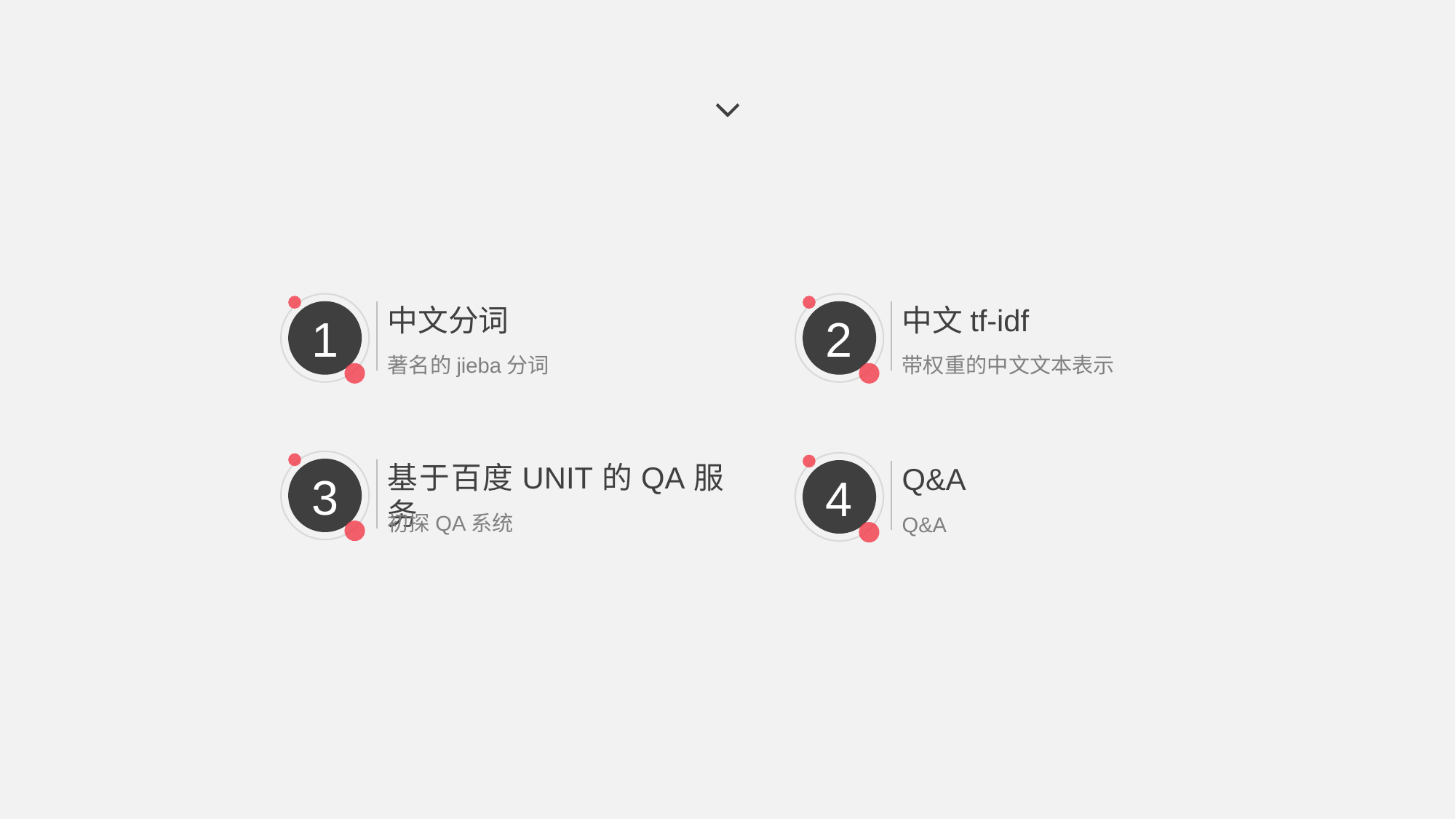

1

中文分词
著名的jieba分词

2

中文tf-idf
带权重的中文文本表示

3

基于百度UNIT的QA服务
初探QA系统

4

Q&A
Q&A